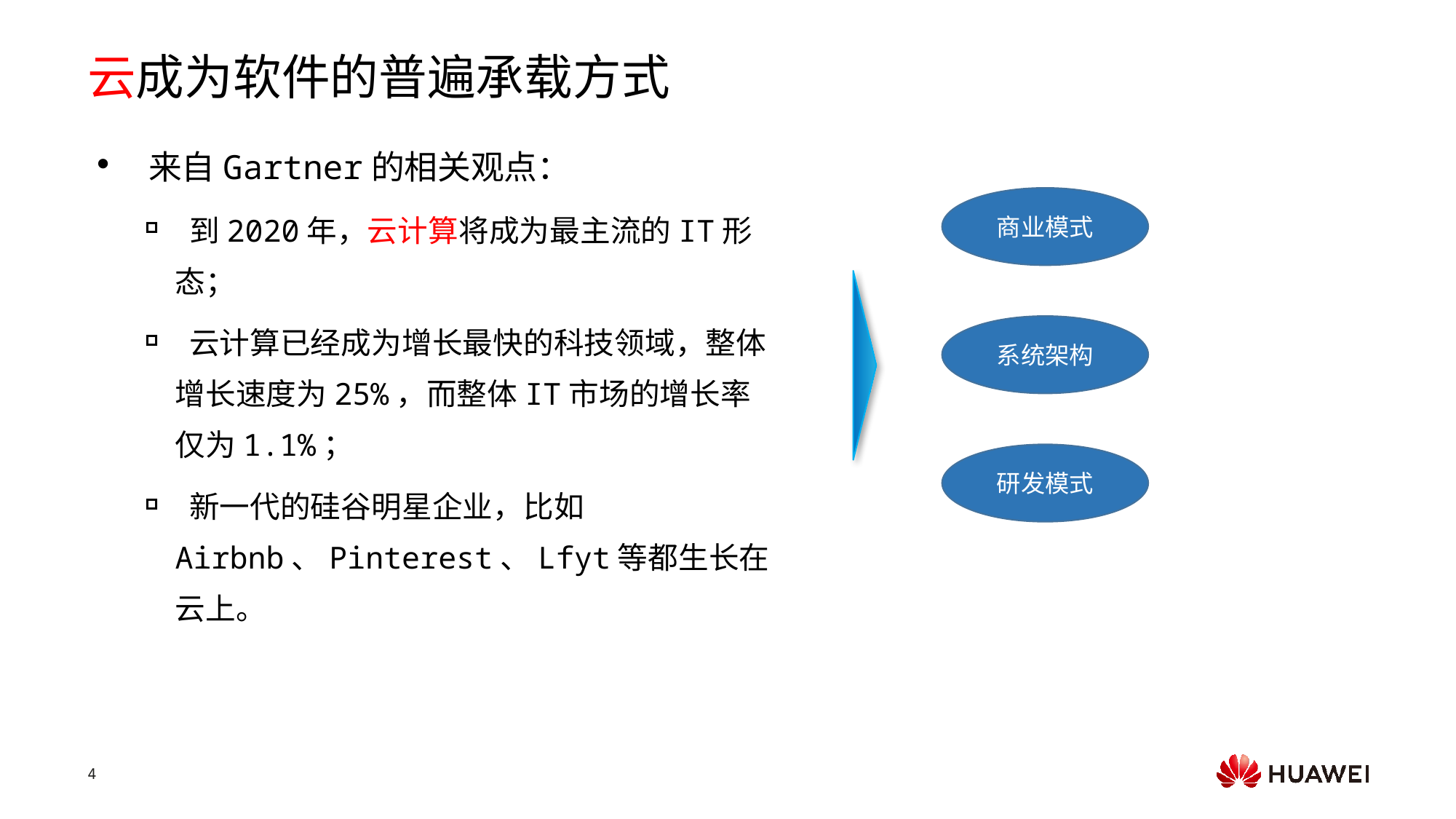

# 云成为软件的普遍承载方式
 来自Gartner的相关观点：
 到2020年，云计算将成为最主流的IT形态；
 云计算已经成为增长最快的科技领域，整体增长速度为25%，而整体IT市场的增长率仅为1.1%；
 新一代的硅谷明星企业，比如Airbnb、Pinterest、Lfyt等都生长在云上。
商业模式
系统架构

研发模式